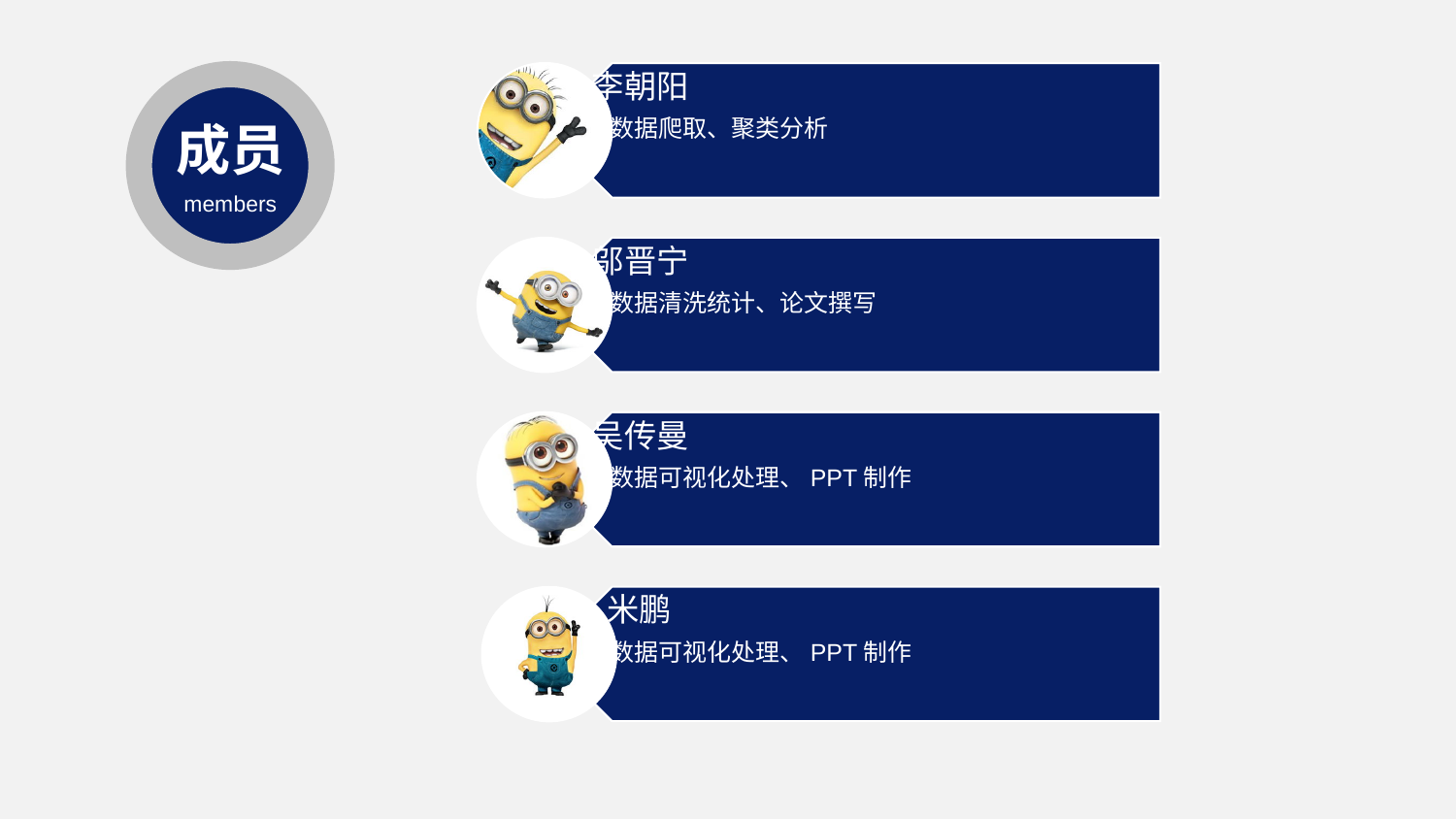

李朝阳
数据爬取、聚类分析
邬晋宁
数据清洗统计、论文撰写
吴传曼
数据可视化处理、PPT制作
 米鹏
数据可视化处理、PPT制作

成员
members